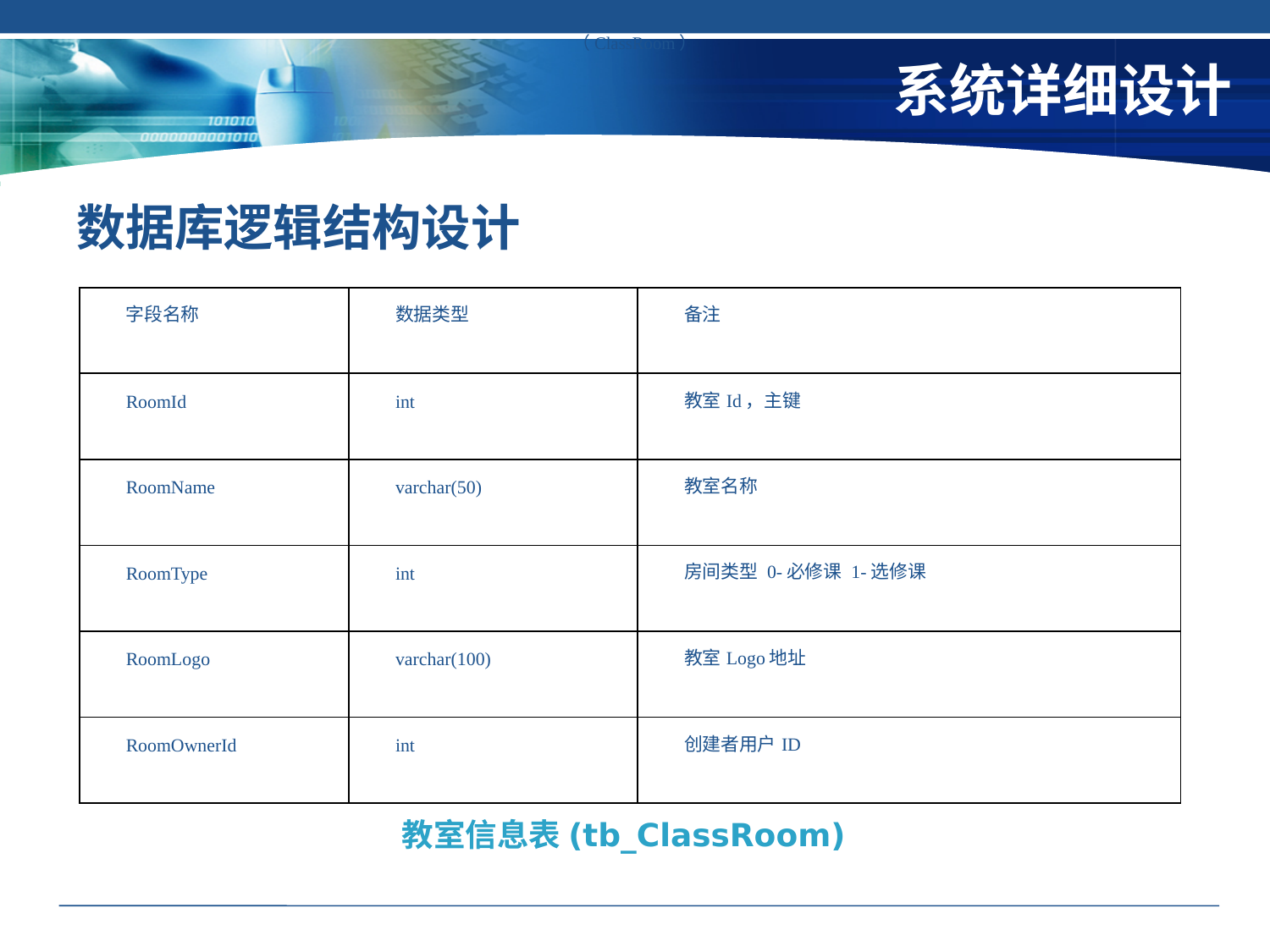

表3–1教室表（ClassRoom）
# 系统详细设计
数据库逻辑结构设计

教室信息表(tb_ClassRoom)

| 字段名称 | 数据类型 | 备注 |
| --- | --- | --- |
| RoomId | int | 教室Id，主键 |
| RoomName | varchar(50) | 教室名称 |
| RoomType | int | 房间类型 0-必修课 1-选修课 |
| RoomLogo | varchar(100) | 教室Logo地址 |
| RoomOwnerId | int | 创建者用户ID |